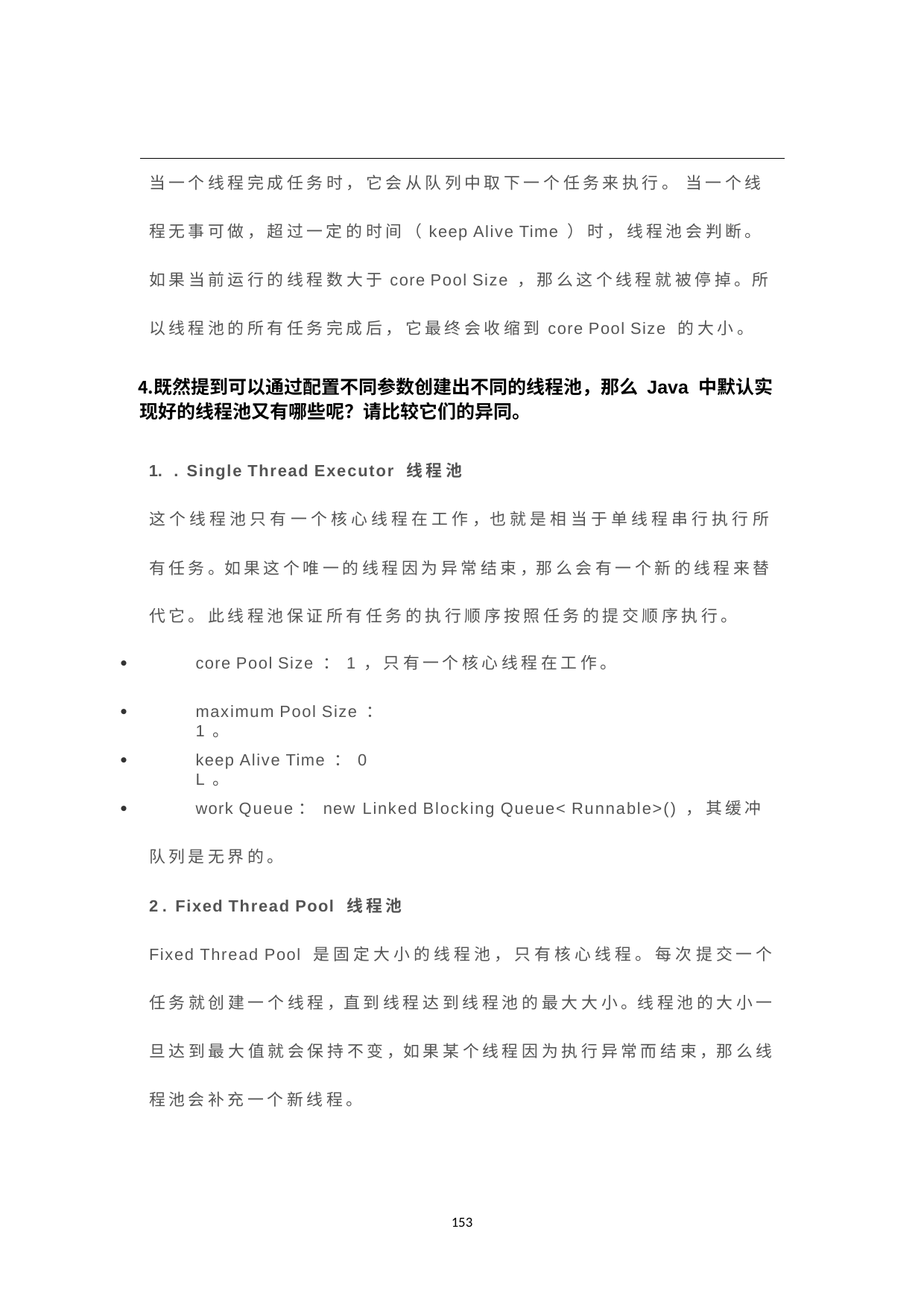

当一个线程完成任务时， 它会从队列中取下一个任务来执行。 当一个线
程无事可做， 超过一定的时间（ keep Alive Time ） 时， 线程池会判断。 如果当前运行的线程数大于 core Pool Size ， 那么这个线程就被停掉。所 以线程池的所有任务完成后， 它最终会收缩到 core Pool Size 的大小。

既然提到可以通过配置不同参数创建出不同的线程池，那么 Java 中默认实 现好的线程池又有哪些呢？请比较它们的异同。

. Single Thread Executor 线程池
这个线程池只有一个核心线程在工作 ，也 就是相当于单线程串行执行所有 任务。如果这个唯一的线程因为异常结束，那么会有一个新的线程来替代 它。 此线程池保证所有任务的执行顺序按照任务的提交顺序执行。
core Pool Size ： 1 ， 只有一个核心线程在工作。
•
maximum Pool Size ： 1 。
•
keep Alive Time ： 0 L 。
•
work Queue： new Linked Blocking Queue< Runnable>() ， 其缓冲
•
队列是无界的。

2 . Fixed Thread Pool 线程池
Fixed Thread Pool 是固定大小的线程池， 只有核心线程。 每次提交一个 任务就创建一个线程，直到线程达到线程池的最大大小。线程池的大小一 旦达到最大值就会保持不变，如果某个线程因为执行异常而结束，那么线 程池会补充一个新线程。
153